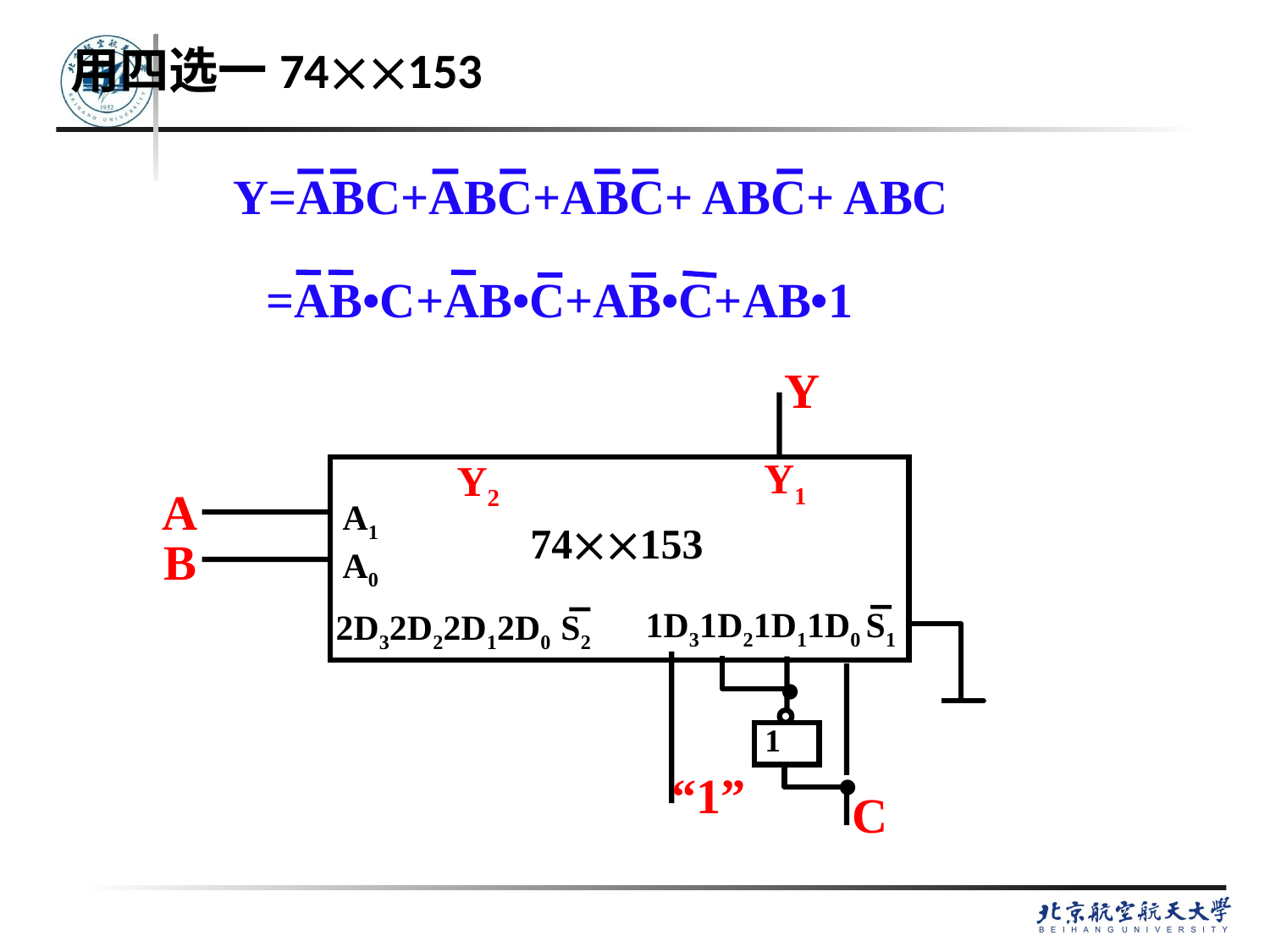

# 用四选一74××153
Y=ABC+ABC+ABC+ ABC+ ABC

=AB•C+AB•C+AB•C+AB•1

Y

Y1
Y2

A1
A0
74××153
 1D31D21D11D0 S1
 2D32D22D12D0  S2

A

B

.

“1”

.

1

C